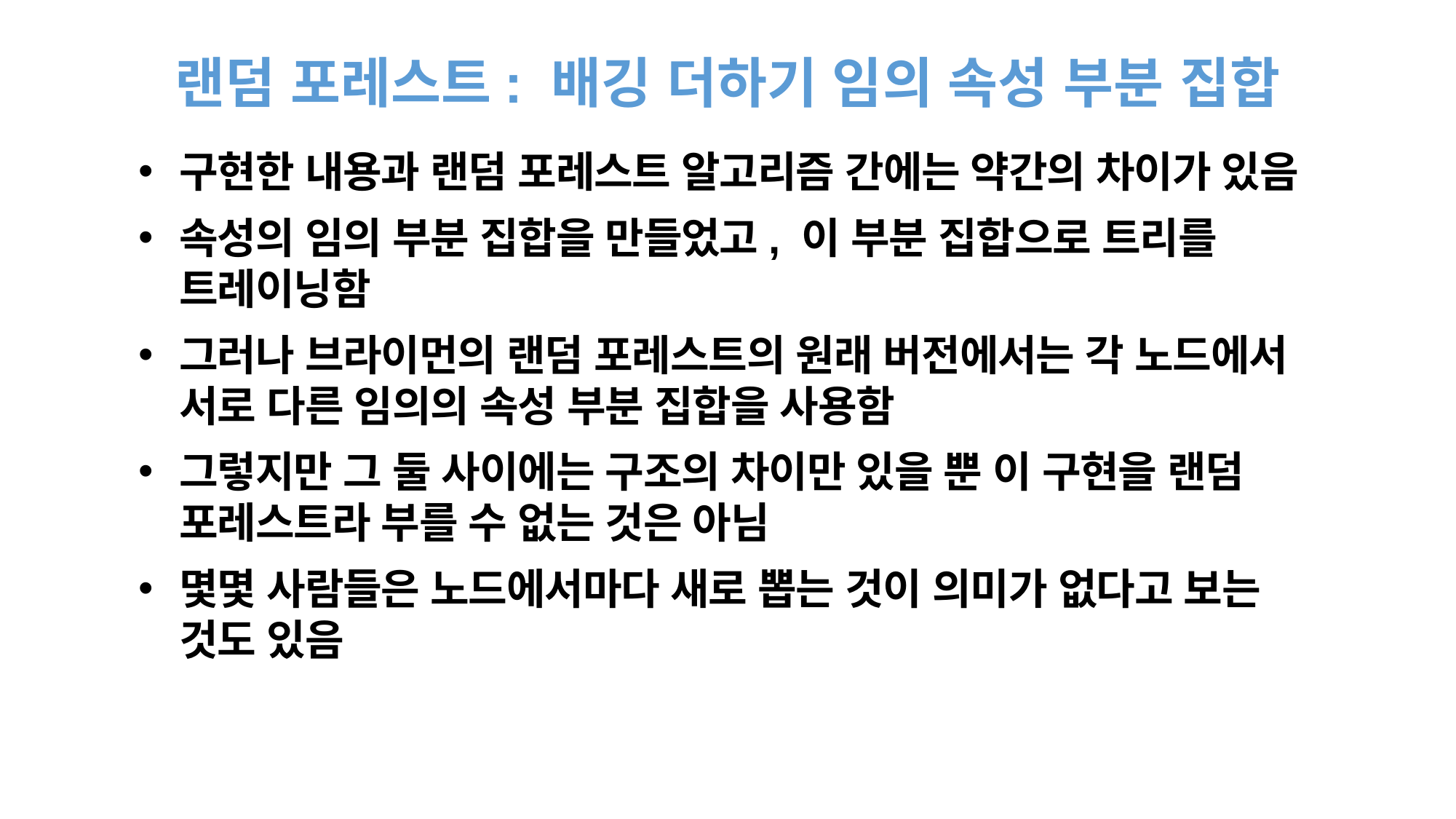

# 랜덤 포레스트: 배깅 더하기 임의 속성 부분 집합
구현한 내용과 랜덤 포레스트 알고리즘 간에는 약간의 차이가 있음
속성의 임의 부분 집합을 만들었고, 이 부분 집합으로 트리를 트레이닝함
그러나 브라이먼의 랜덤 포레스트의 원래 버전에서는 각 노드에서 서로 다른 임의의 속성 부분 집합을 사용함
그렇지만 그 둘 사이에는 구조의 차이만 있을 뿐 이 구현을 랜덤 포레스트라 부를 수 없는 것은 아님
몇몇 사람들은 노드에서마다 새로 뽑는 것이 의미가 없다고 보는 것도 있음